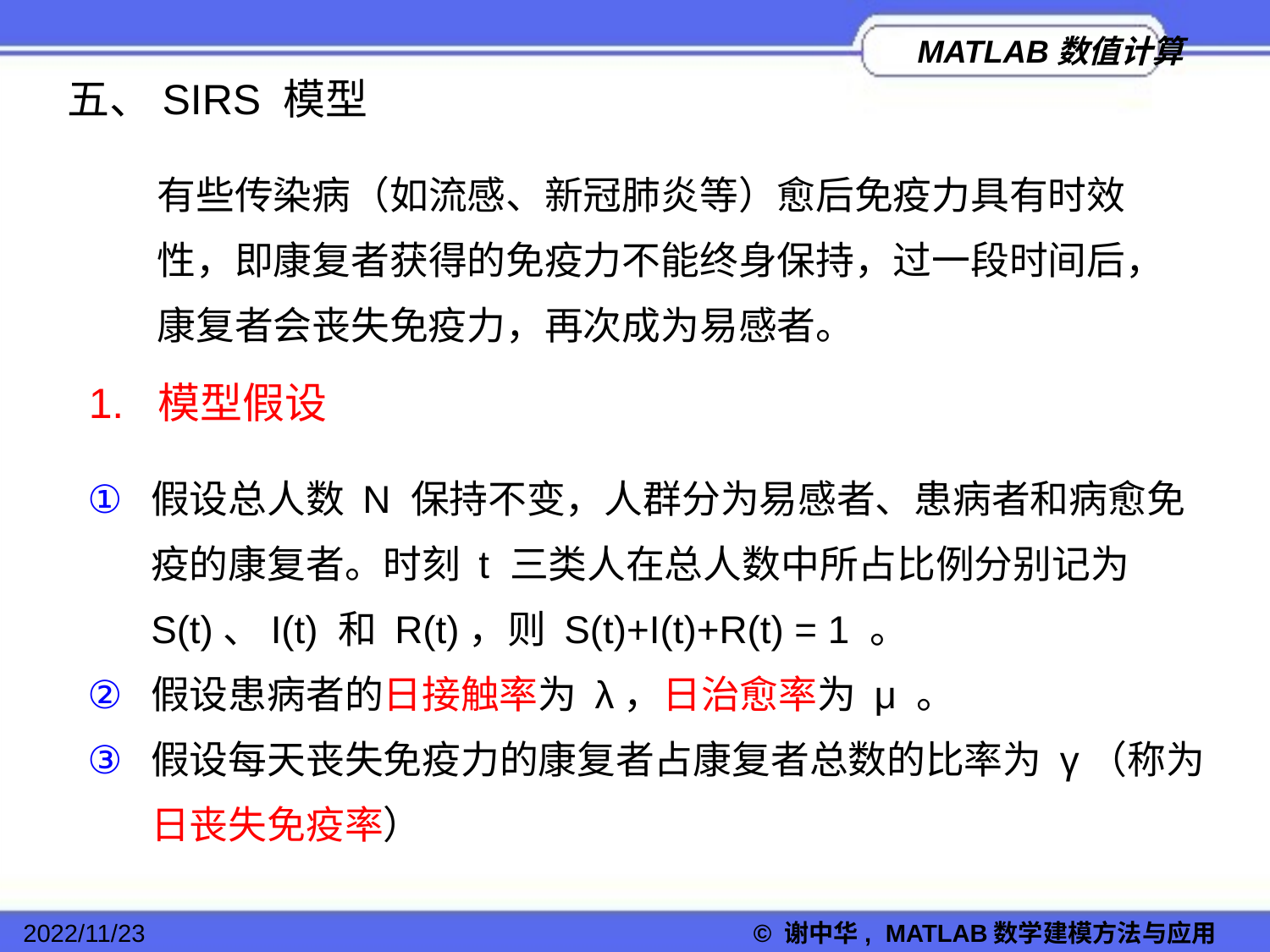

五、SIRS 模型
有些传染病（如流感、新冠肺炎等）愈后免疫力具有时效性，即康复者获得的免疫力不能终身保持，过一段时间后，康复者会丧失免疫力，再次成为易感者。
1.  模型假设
假设总人数 N 保持不变，人群分为易感者、患病者和病愈免疫的康复者。时刻 t 三类人在总人数中所占比例分别记为 S(t)、I(t) 和 R(t)，则 S(t)+I(t)+R(t) = 1 。
假设患病者的日接触率为 λ，日治愈率为 μ 。
假设每天丧失免疫力的康复者占康复者总数的比率为 γ（称为日丧失免疫率）
2022/11/23
© 谢中华,  MATLAB数学建模方法与应用